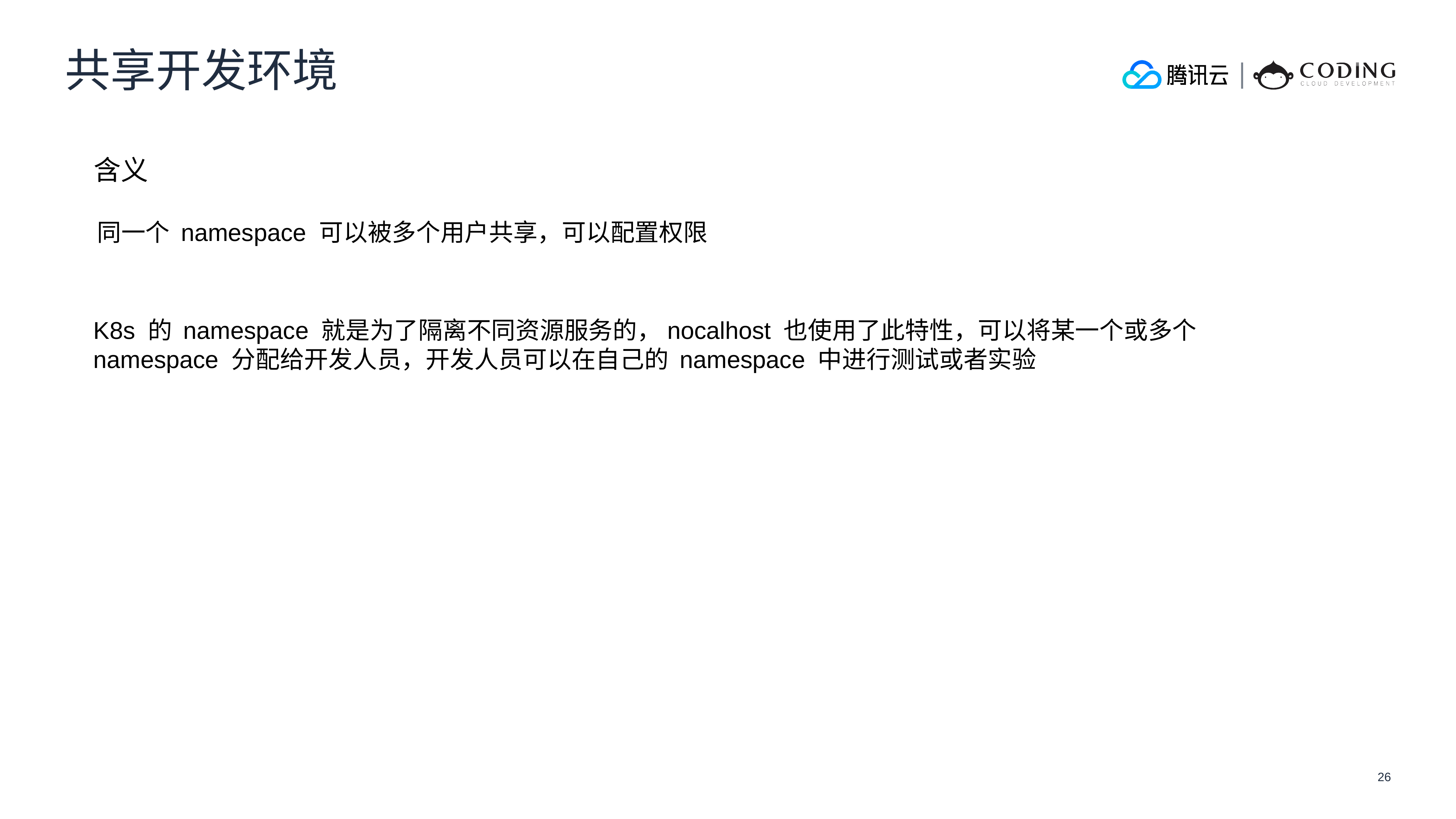

共享开发环境
含义
同一个 namespace 可以被多个用户共享，可以配置权限
K8s 的 namespace 就是为了隔离不同资源服务的，nocalhost 也使用了此特性，可以将某一个或多个 namespace 分配给开发人员，开发人员可以在自己的 namespace 中进行测试或者实验
26